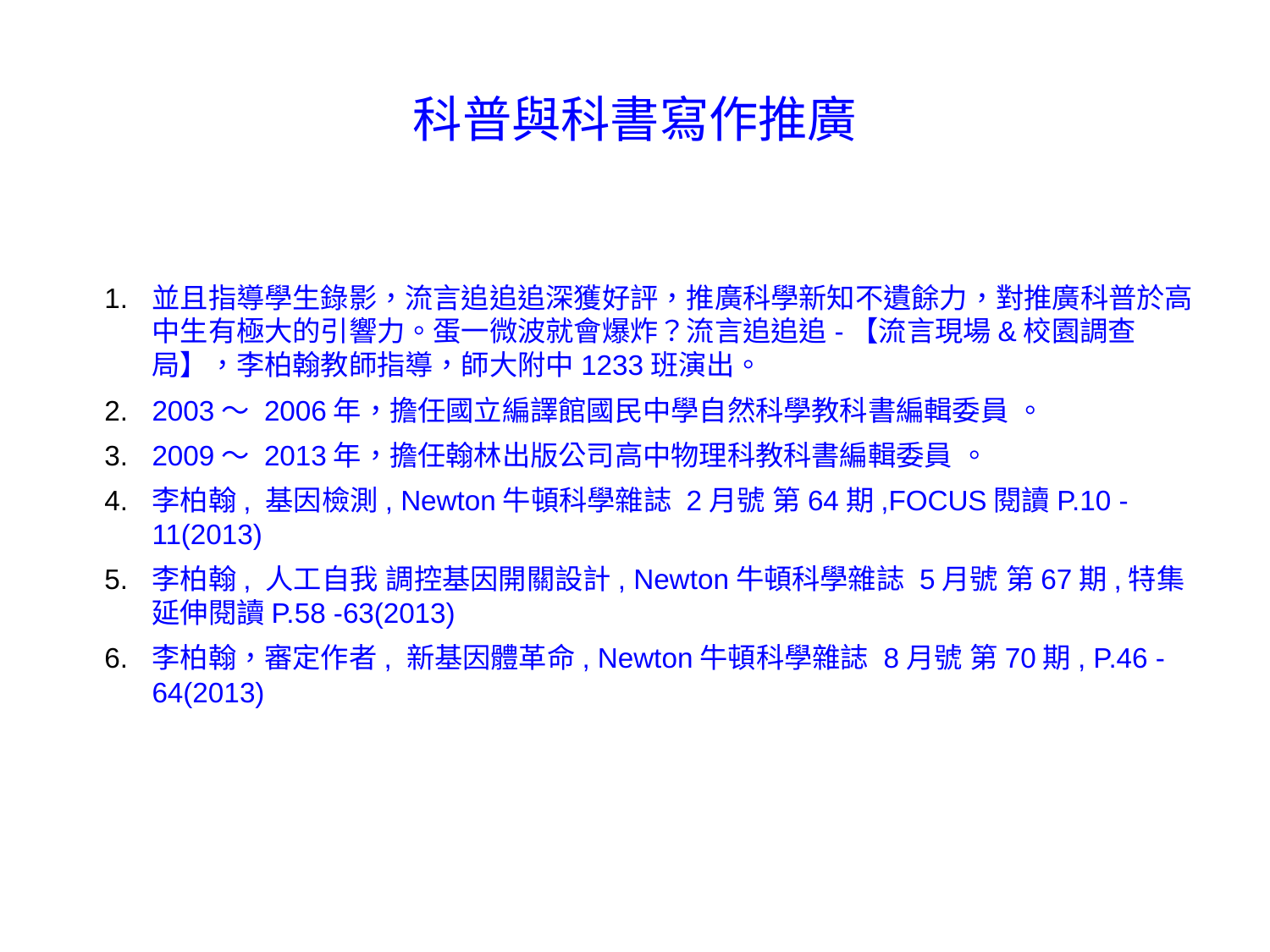

# 科普與科書寫作推廣

並且指導學生錄影，流言追追追深獲好評，推廣科學新知不遺餘力，對推廣科普於高中生有極大的引響力。蛋一微波就會爆炸？流言追追追-【流言現場&校園調查局】，李柏翰教師指導，師大附中1233班演出。
2003〜 2006年，擔任國立編譯館國民中學自然科學教科書編輯委員 。
2009〜 2013年，擔任翰林出版公司高中物理科教科書編輯委員 。
李柏翰, 基因檢測, Newton牛頓科學雜誌 2月號 第64期,FOCUS閱讀P.10 -11(2013)
李柏翰, 人工自我 調控基因開關設計, Newton牛頓科學雜誌 5月號 第67期,特集延伸閱讀P.58 -63(2013)
李柏翰，審定作者, 新基因體革命, Newton牛頓科學雜誌 8月號 第70期, P.46 -64(2013)